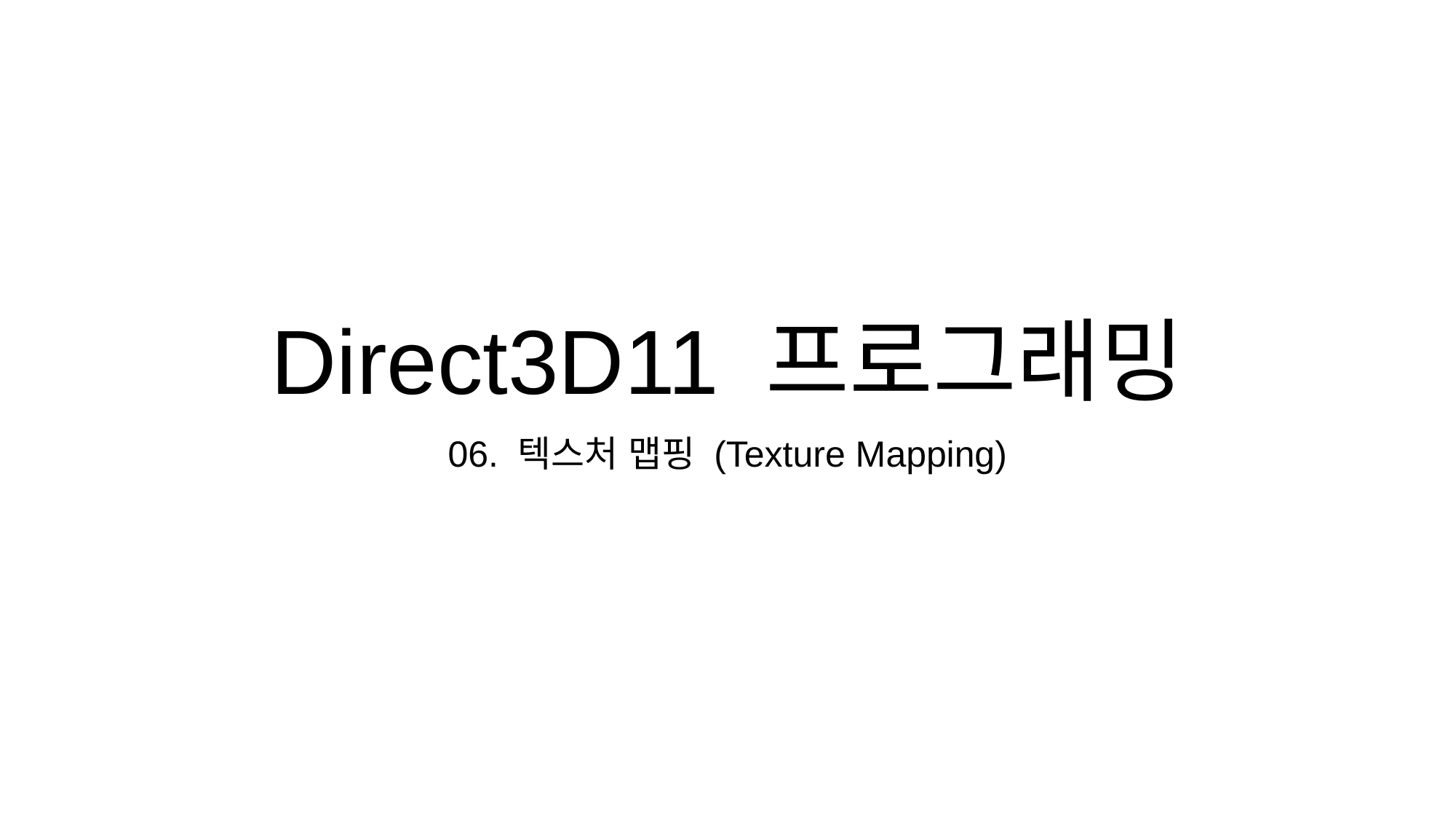

# Direct3D11 프로그래밍
06. 텍스처 맵핑 (Texture Mapping)